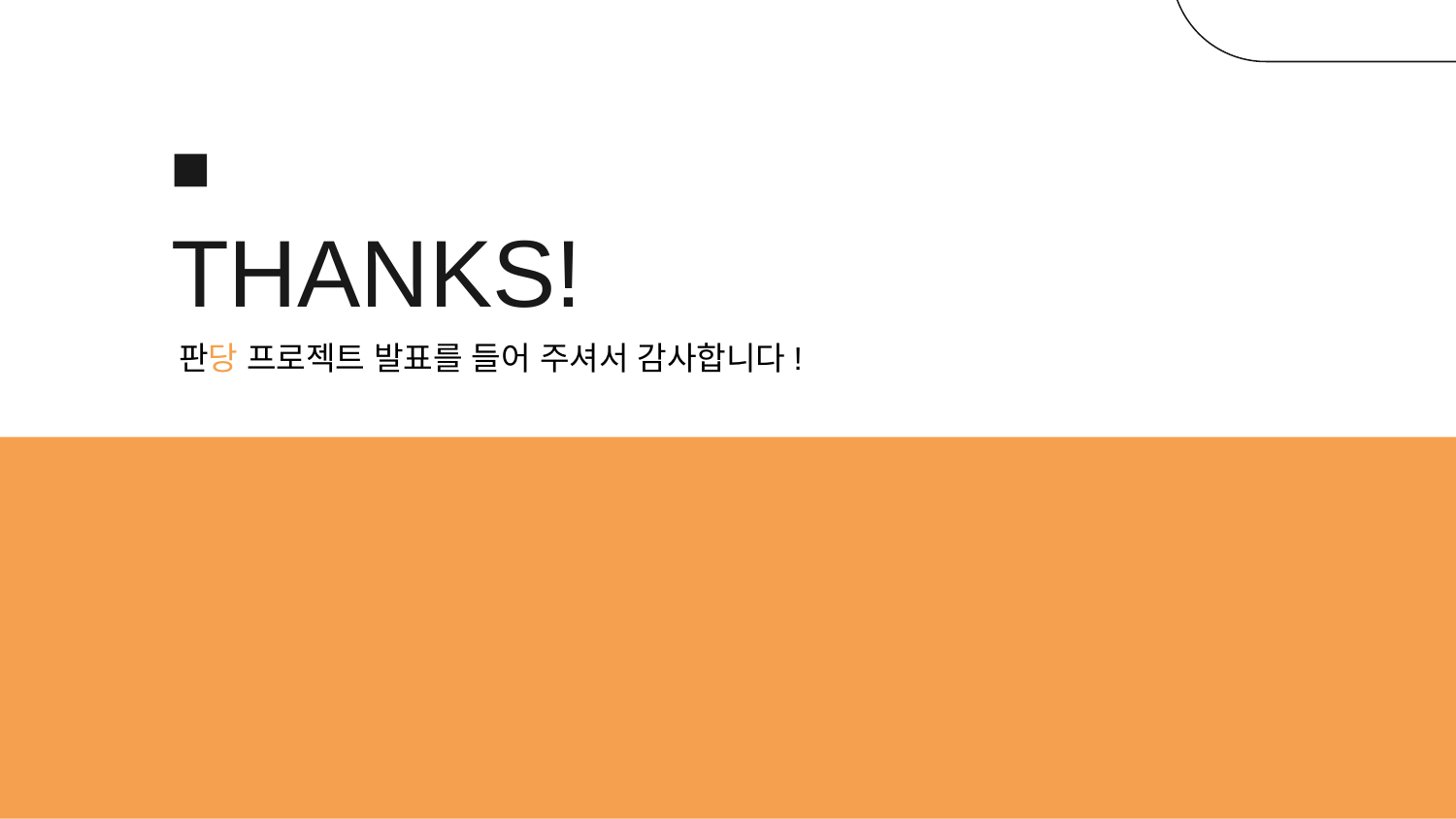

THANKS!
판당 프로젝트 발표를 들어 주셔서 감사합니다!